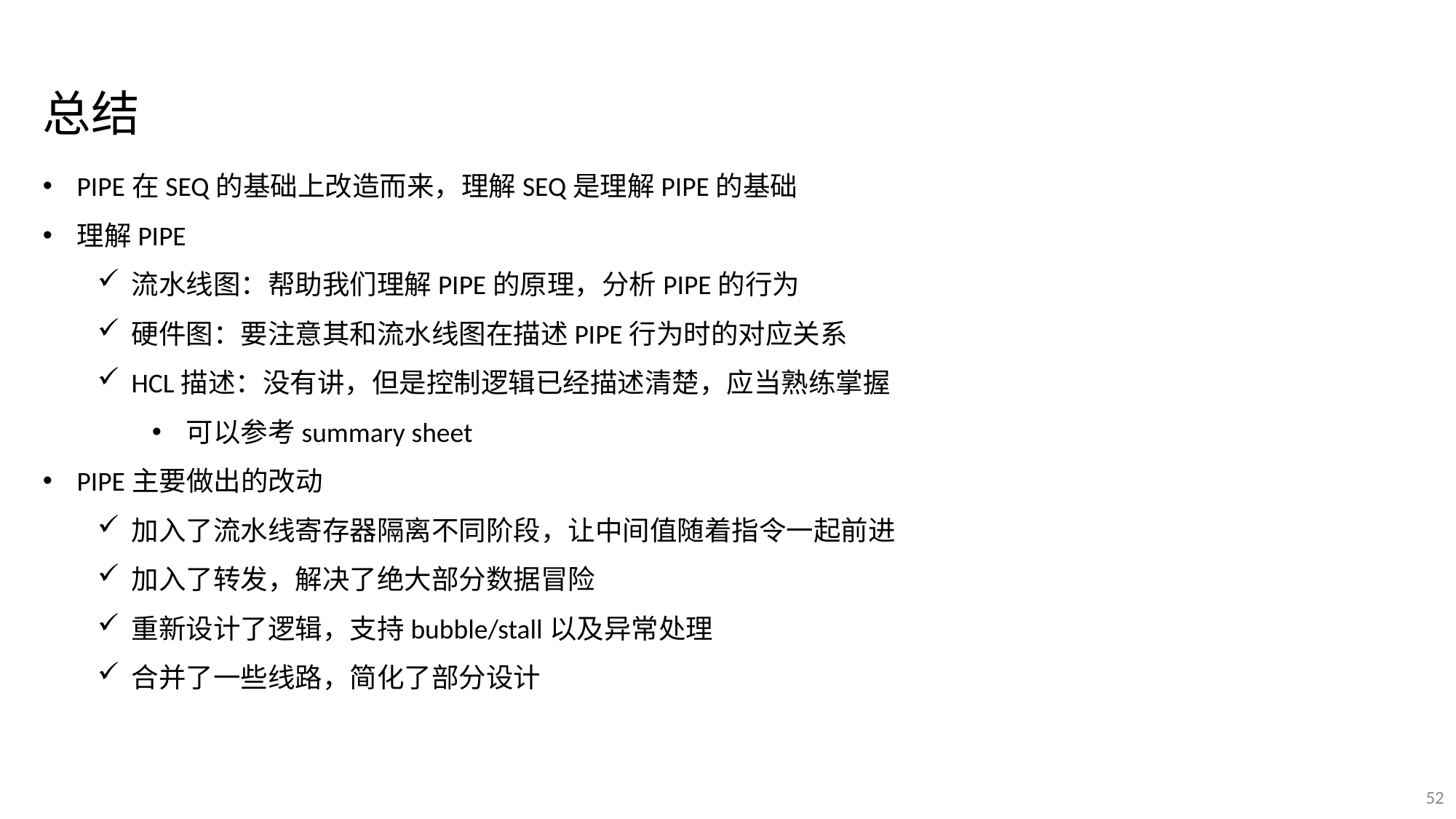

总结
PIPE在SEQ的基础上改造而来，理解SEQ是理解PIPE的基础
理解PIPE
流水线图：帮助我们理解PIPE的原理，分析PIPE的行为
硬件图：要注意其和流水线图在描述PIPE行为时的对应关系
HCL描述：没有讲，但是控制逻辑已经描述清楚，应当熟练掌握
可以参考summary sheet
PIPE主要做出的改动
加入了流水线寄存器隔离不同阶段，让中间值随着指令一起前进
加入了转发，解决了绝大部分数据冒险
重新设计了逻辑，支持bubble/stall以及异常处理
合并了一些线路，简化了部分设计
52